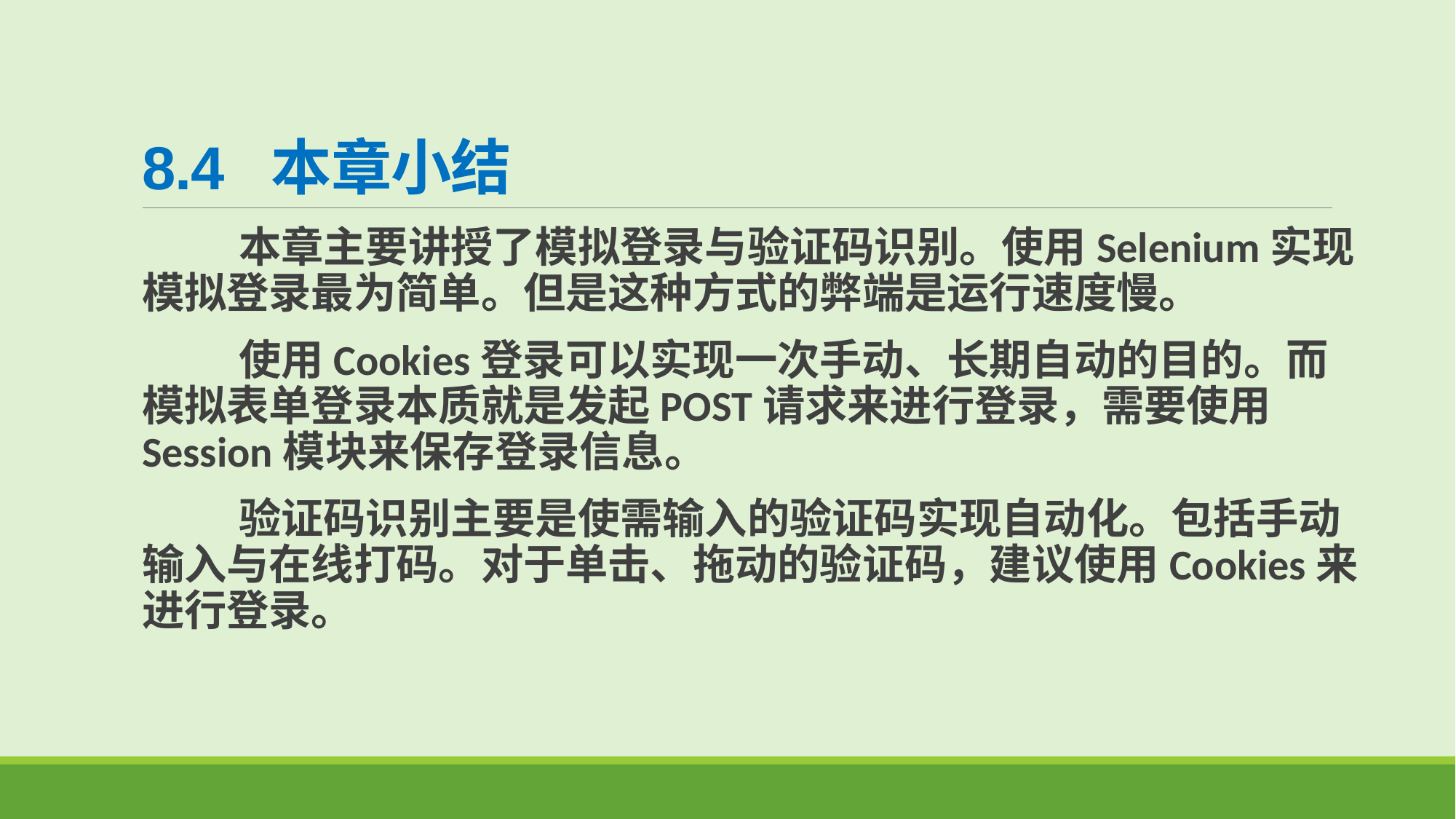

# 8.4  本章小结
         本章主要讲授了模拟登录与验证码识别。使用Selenium实现模拟登录最为简单。但是这种方式的弊端是运行速度慢。
         使用Cookies登录可以实现一次手动、长期自动的目的。而模拟表单登录本质就是发起POST请求来进行登录，需要使用Session模块来保存登录信息。
         验证码识别主要是使需输入的验证码实现自动化。包括手动输入与在线打码。对于单击、拖动的验证码，建议使用Cookies来进行登录。